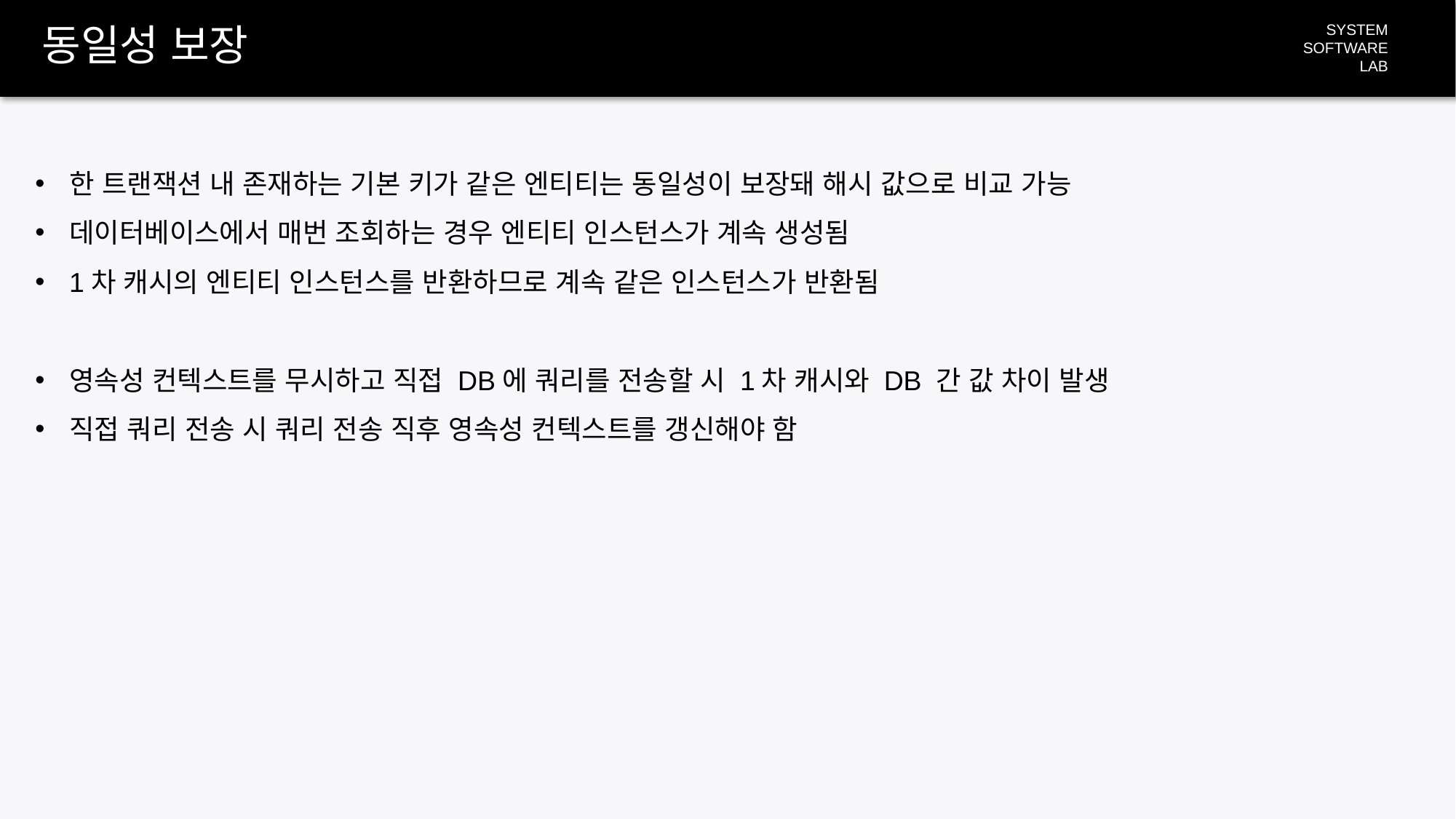

# 동일성 보장
한 트랜잭션 내 존재하는 기본 키가 같은 엔티티는 동일성이 보장돼 해시 값으로 비교 가능
데이터베이스에서 매번 조회하는 경우 엔티티 인스턴스가 계속 생성됨
1차 캐시의 엔티티 인스턴스를 반환하므로 계속 같은 인스턴스가 반환됨

영속성 컨텍스트를 무시하고 직접 DB에 쿼리를 전송할 시 1차 캐시와 DB 간 값 차이 발생
직접 쿼리 전송 시 쿼리 전송 직후 영속성 컨텍스트를 갱신해야 함